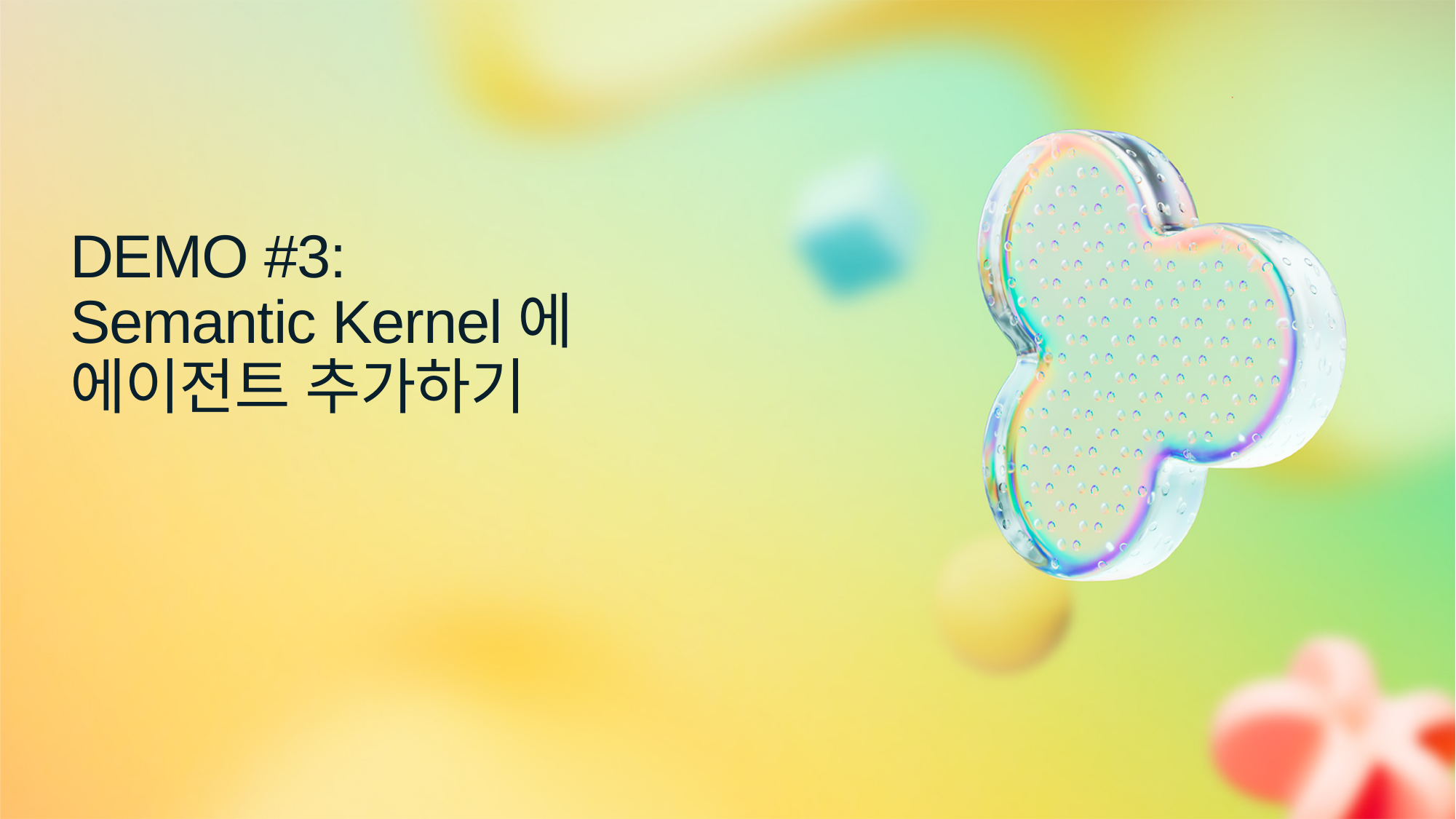

# DEMO #3: Semantic Kernel에 에이전트 추가하기